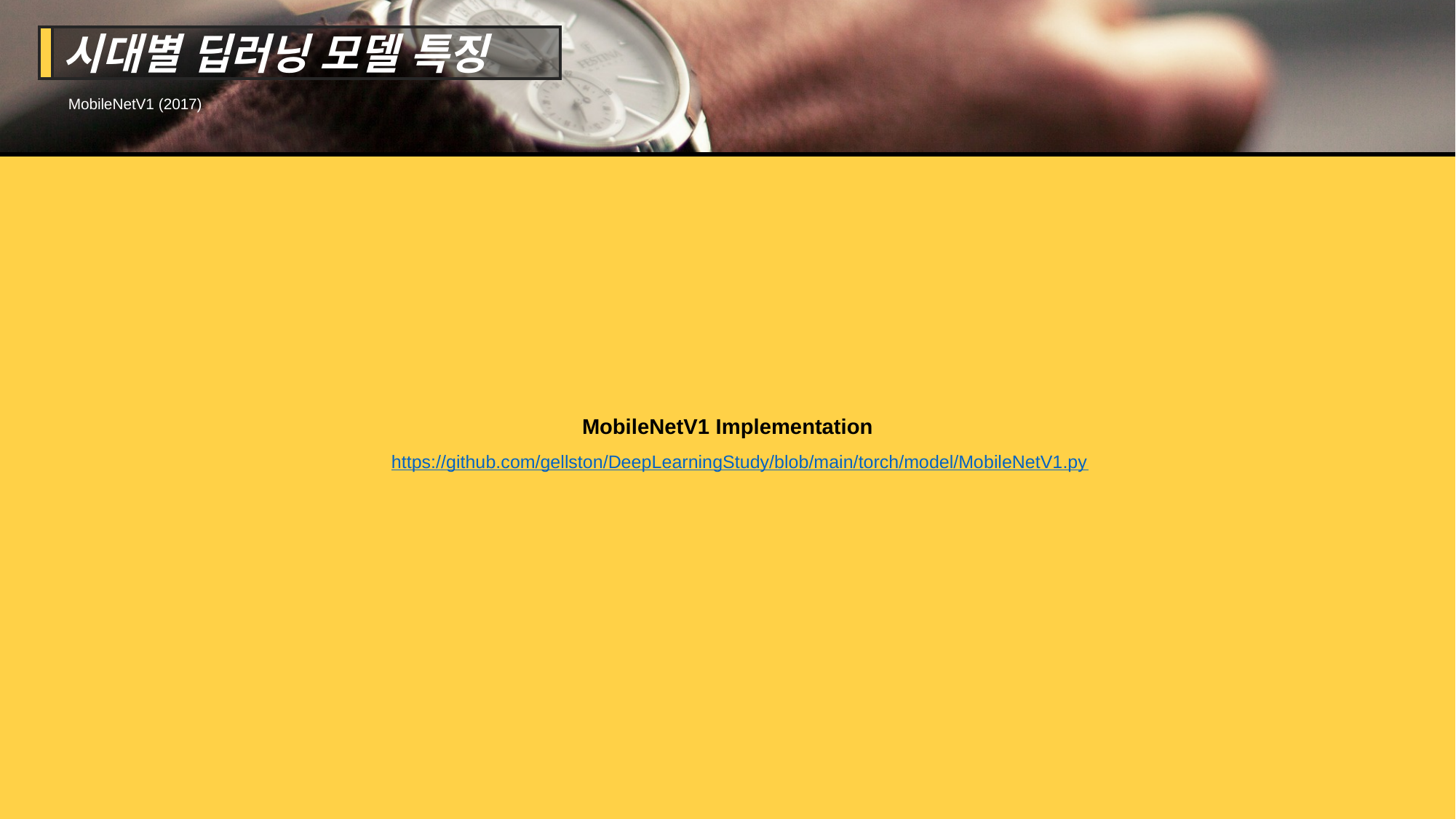

시대별 딥러닝 모델 특징
MobileNetV1 (2017)
MobileNetV1 Implementation
https://github.com/gellston/DeepLearningStudy/blob/main/torch/model/MobileNetV1.py